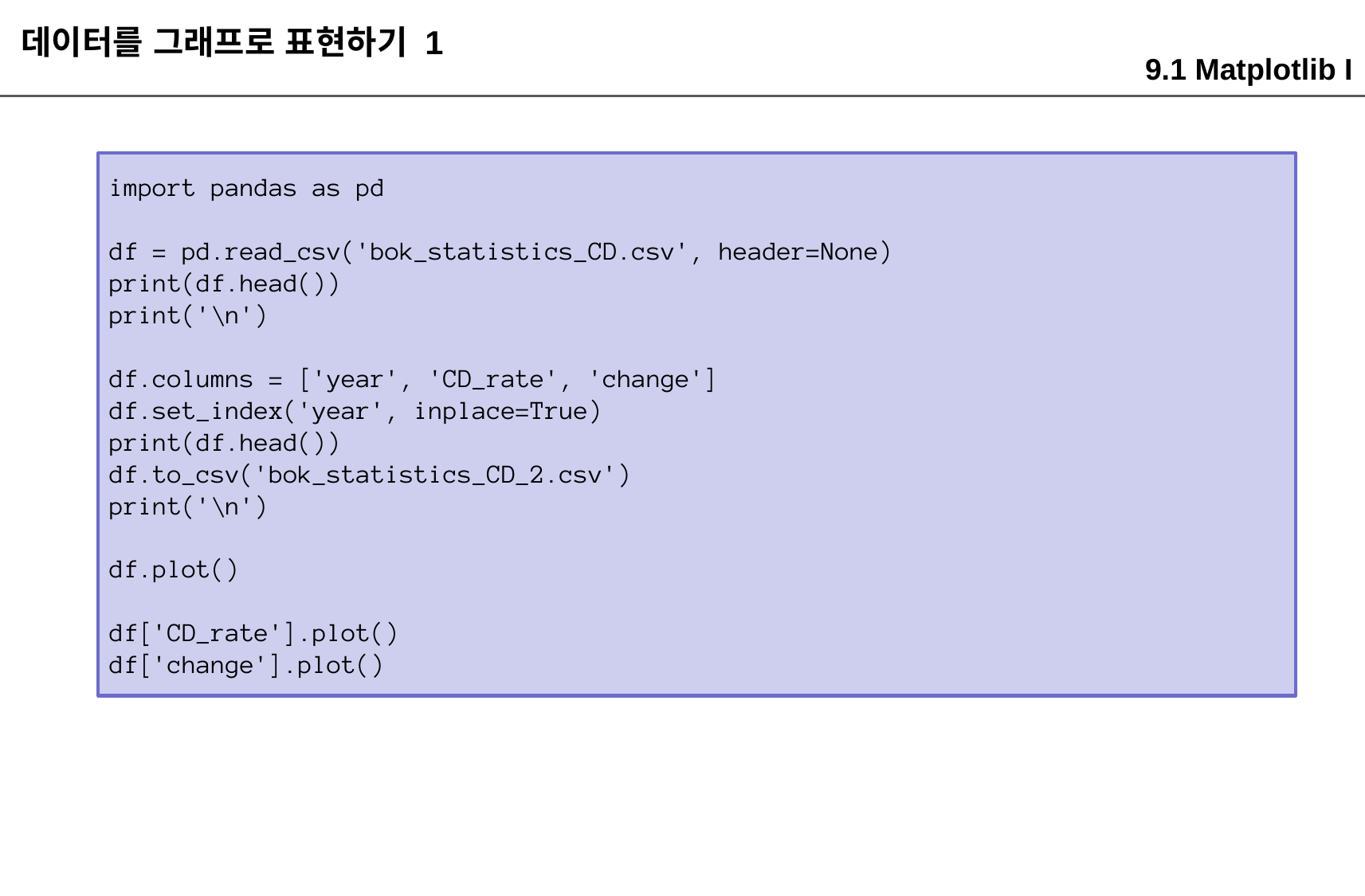

데이터를 그래프로 표현하기 1
9.1 Matplotlib I
import pandas as pd

df = pd.read_csv('bok_statistics_CD.csv', header=None)
print(df.head())
print('\n')

df.columns = ['year', 'CD_rate', 'change']
df.set_index('year', inplace=True)
print(df.head())
df.to_csv('bok_statistics_CD_2.csv')
print('\n')

df.plot()

df['CD_rate'].plot()
df['change'].plot()